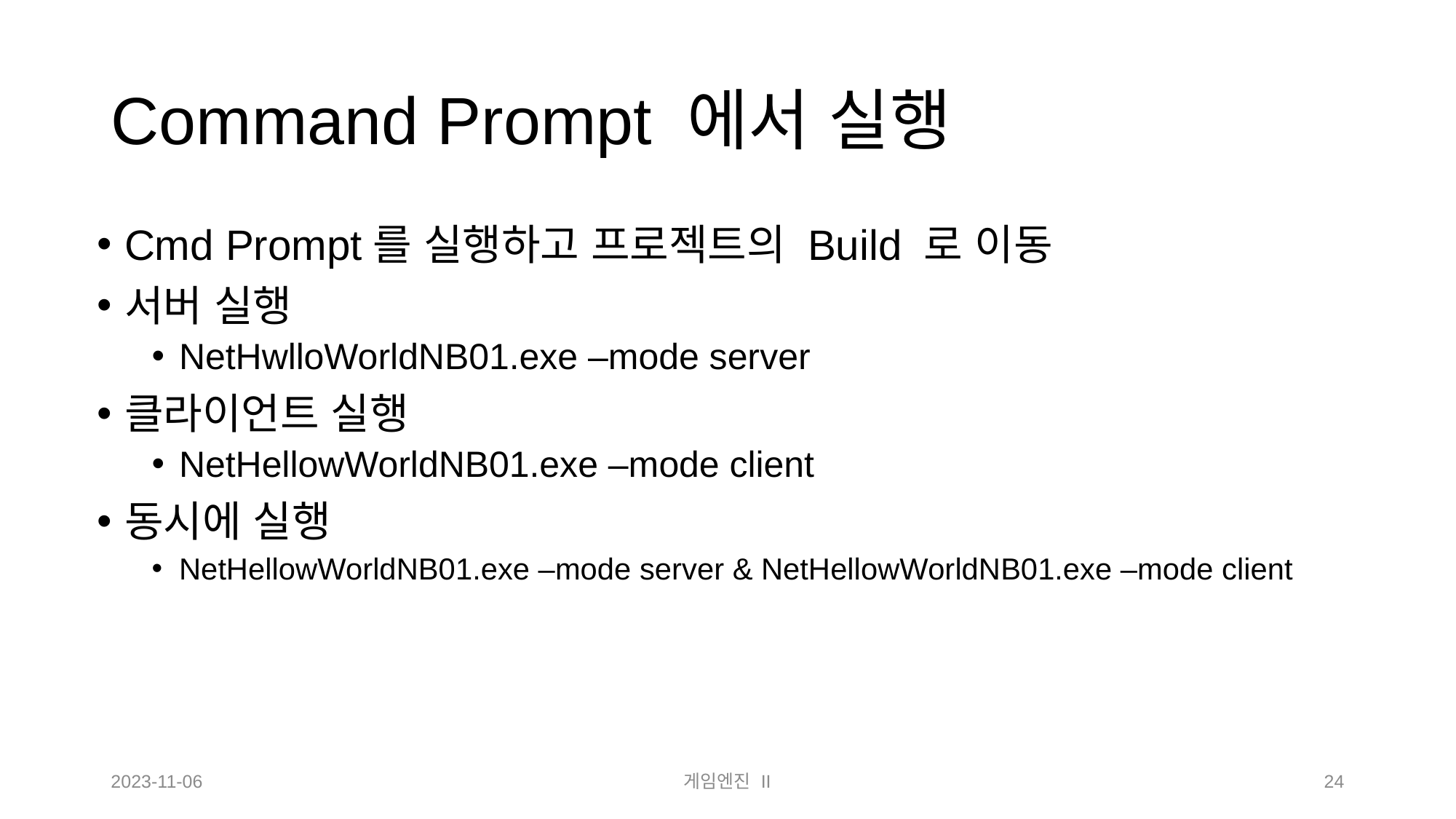

# Command Prompt 에서 실행
Cmd Prompt를 실행하고 프로젝트의 Build 로 이동
서버 실행
NetHwlloWorldNB01.exe –mode server
클라이언트 실행
NetHellowWorldNB01.exe –mode client
동시에 실행
NetHellowWorldNB01.exe –mode server & NetHellowWorldNB01.exe –mode client
2023-11-06
게임엔진 II
24